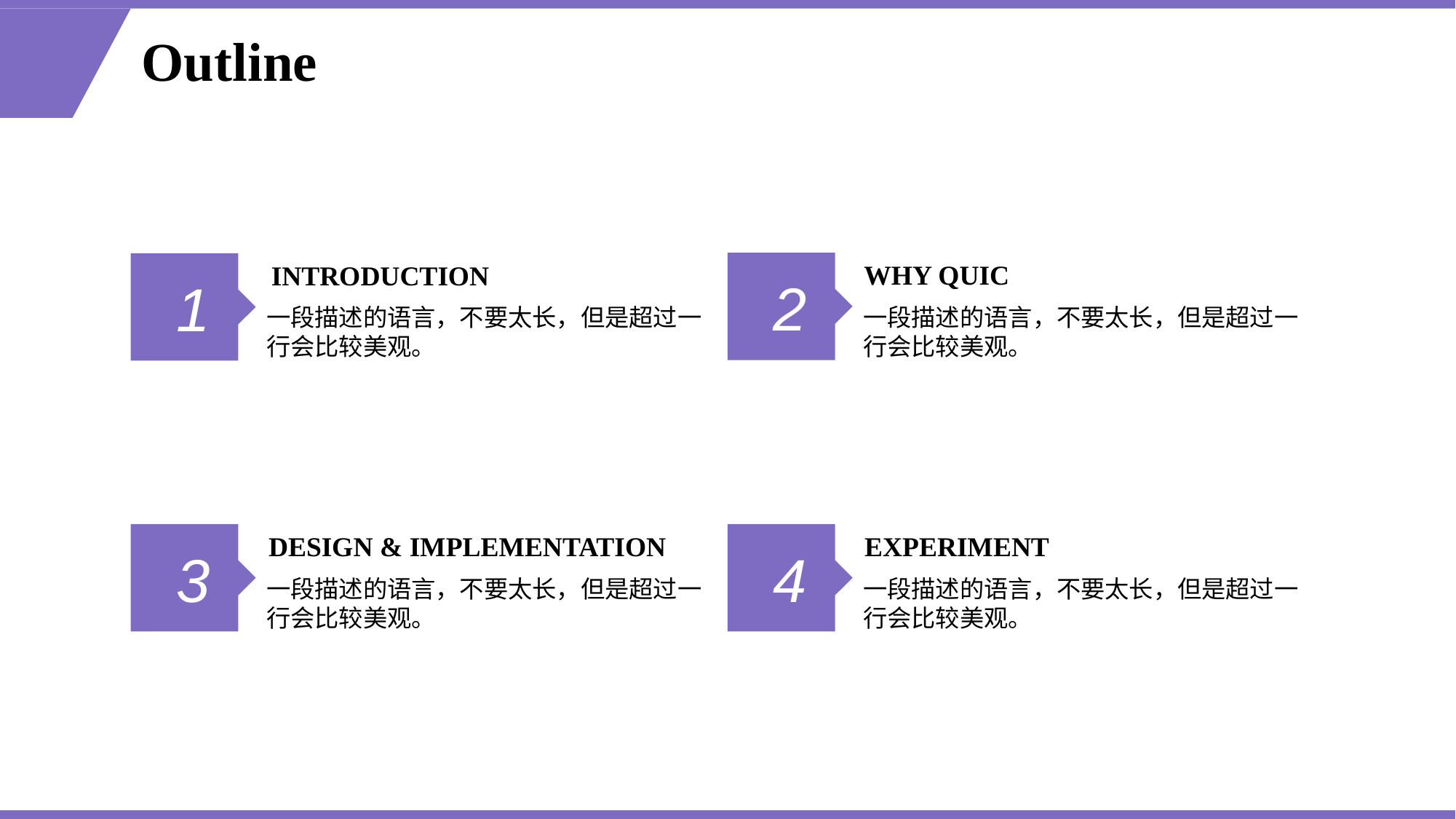

# Outline
2
WHY QUIC
1
INTRODUCTION
一段描述的语言，不要太长，但是超过一行会比较美观。
一段描述的语言，不要太长，但是超过一行会比较美观。
3
DESIGN & IMPLEMENTATION
4
EXPERIMENT
一段描述的语言，不要太长，但是超过一行会比较美观。
一段描述的语言，不要太长，但是超过一行会比较美观。